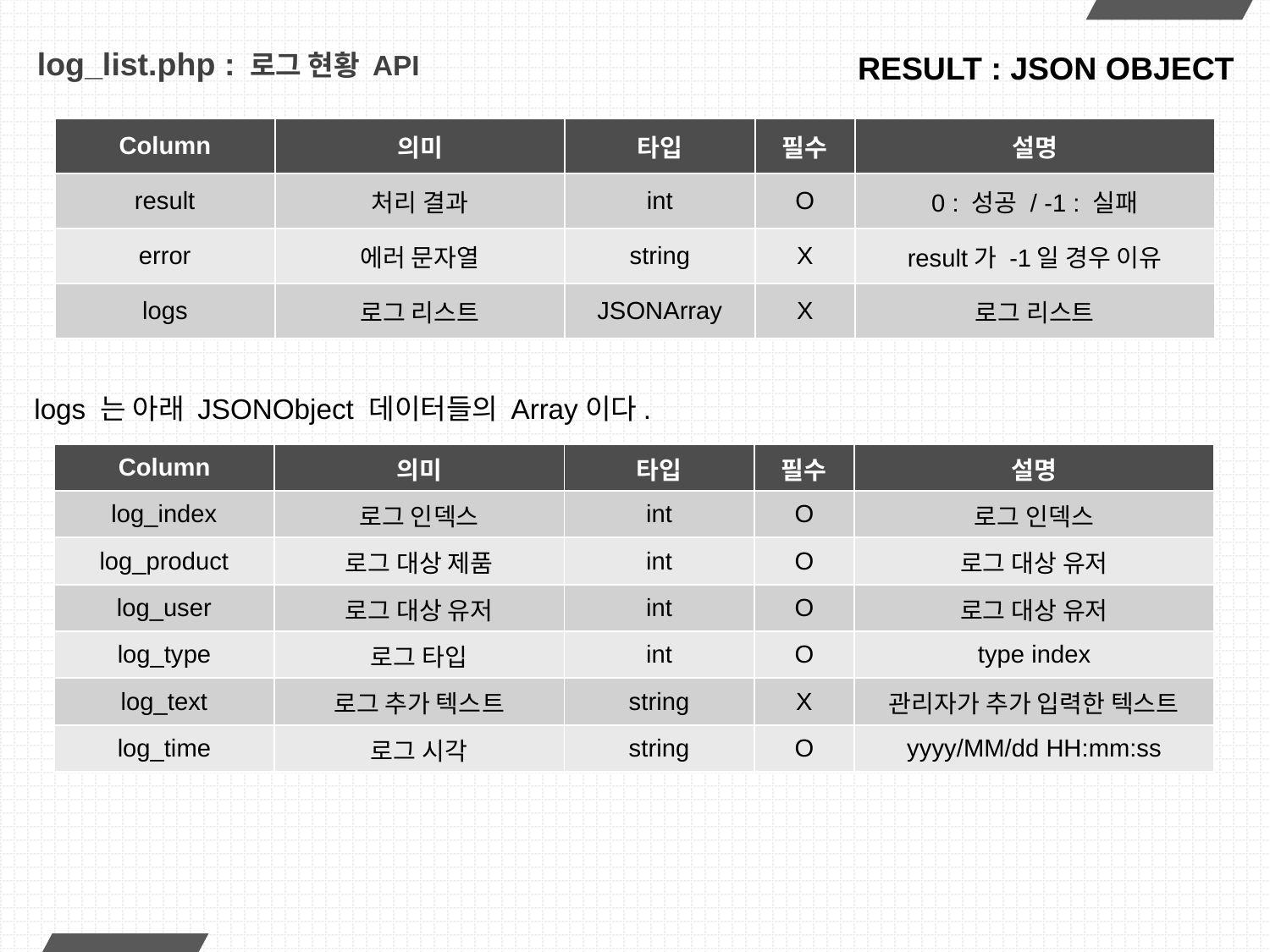

# log_list.php : 로그 현황 API
RESULT : JSON OBJECT
| Column | 의미 | 타입 | 필수 | 설명 |
| --- | --- | --- | --- | --- |
| result | 처리 결과 | int | O | 0 : 성공 / -1 : 실패 |
| error | 에러 문자열 | string | X | result가 -1일 경우 이유 |
| logs | 로그 리스트 | JSONArray | X | 로그 리스트 |
logs 는 아래 JSONObject 데이터들의 Array이다.
| Column | 의미 | 타입 | 필수 | 설명 |
| --- | --- | --- | --- | --- |
| log\_index | 로그 인덱스 | int | O | 로그 인덱스 |
| log\_product | 로그 대상 제품 | int | O | 로그 대상 유저 |
| log\_user | 로그 대상 유저 | int | O | 로그 대상 유저 |
| log\_type | 로그 타입 | int | O | type index |
| log\_text | 로그 추가 텍스트 | string | X | 관리자가 추가 입력한 텍스트 |
| log\_time | 로그 시각 | string | O | yyyy/MM/dd HH:mm:ss |